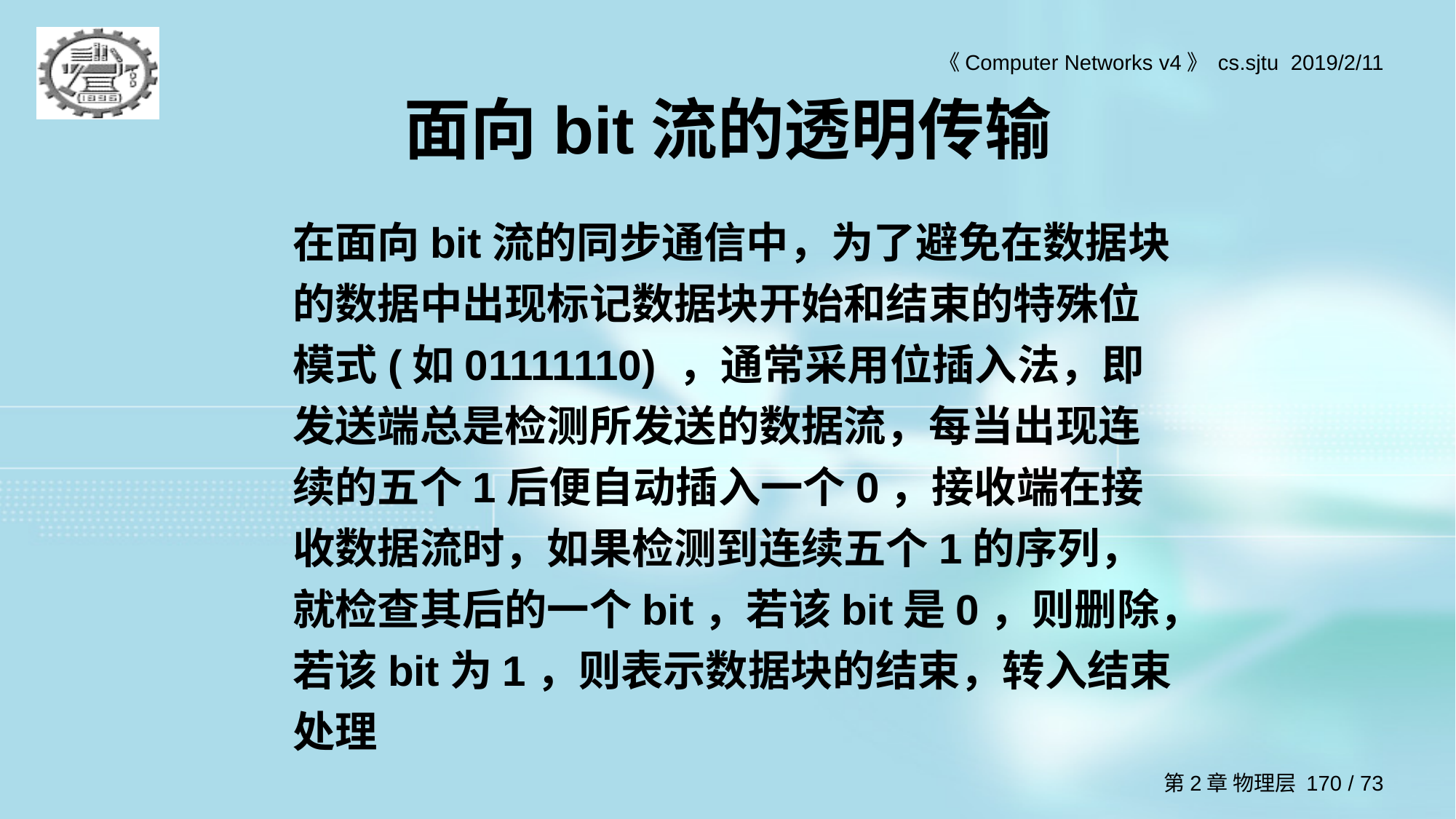

# 面向bit流的透明传输
在面向bit流的同步通信中，为了避免在数据块的数据中出现标记数据块开始和结束的特殊位模式(如01111110) ，通常采用位插入法，即发送端总是检测所发送的数据流，每当出现连续的五个1后便自动插入一个0，接收端在接收数据流时，如果检测到连续五个1的序列，就检查其后的一个bit，若该bit是0，则删除，若该bit为1，则表示数据块的结束，转入结束处理